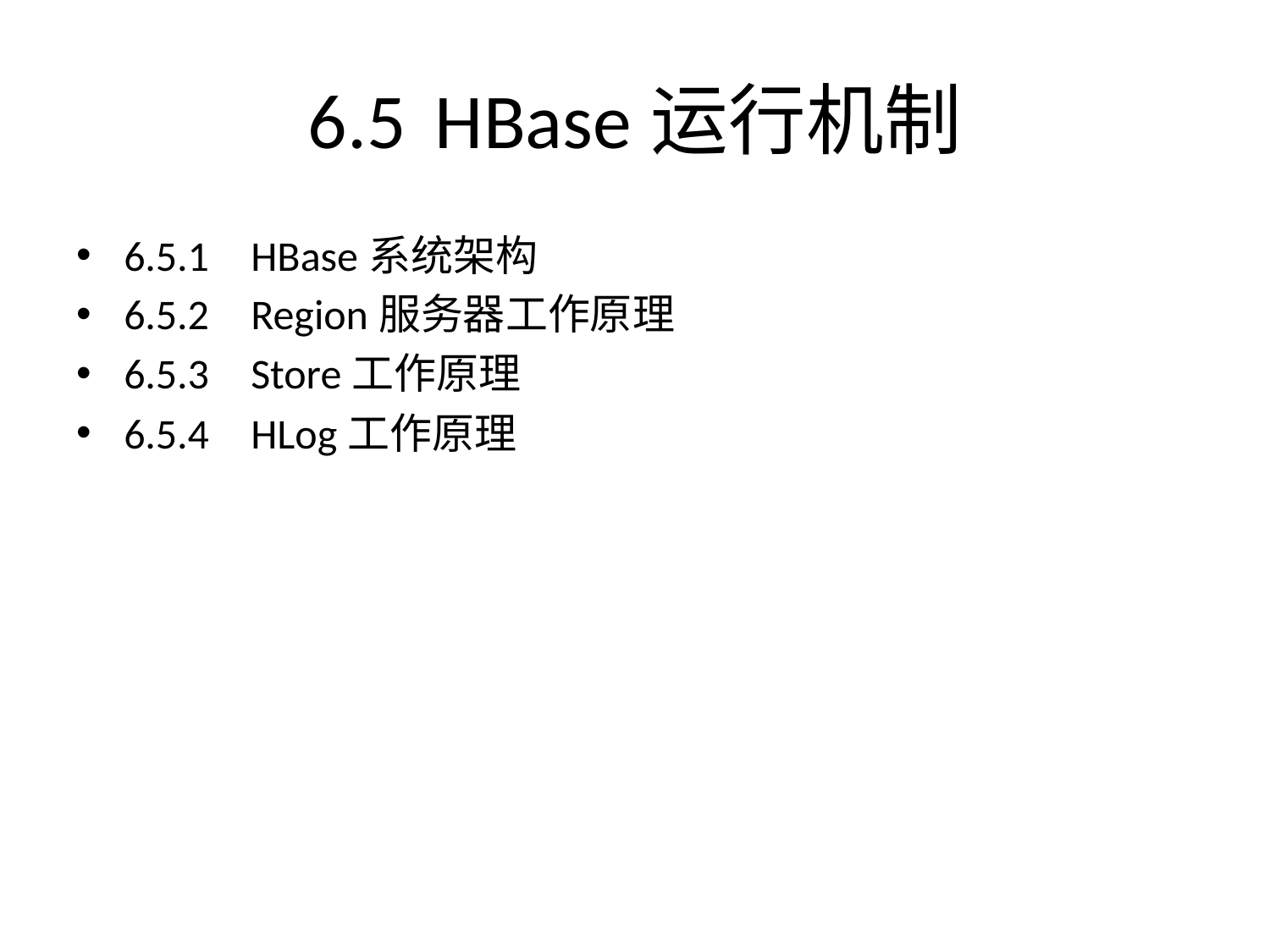

# 6.5	HBase运行机制
6.5.1	HBase系统架构
6.5.2	Region服务器工作原理
6.5.3	Store工作原理
6.5.4	HLog工作原理